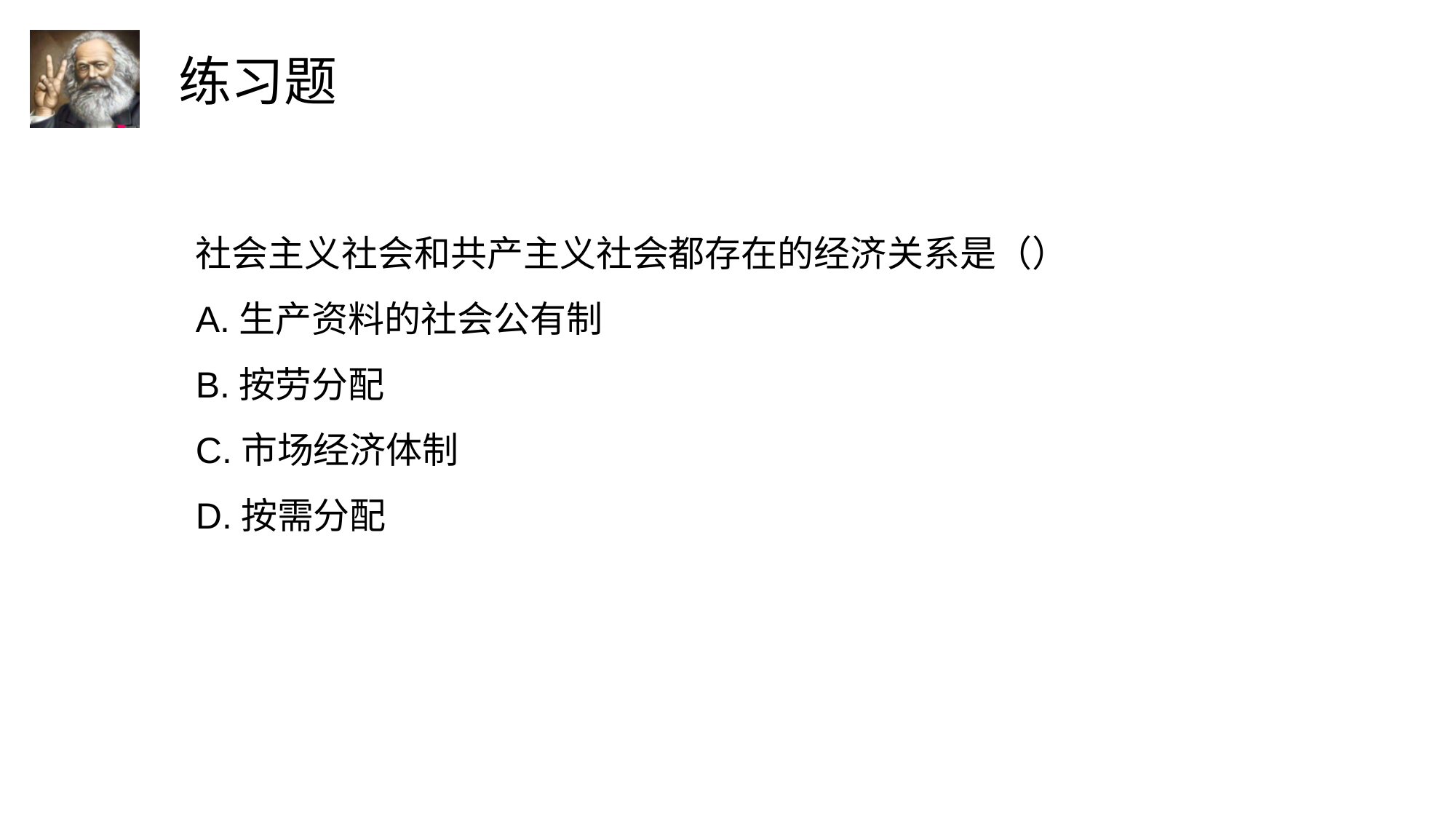

社会主义社会和共产主义社会都存在的经济关系是（）
A.生产资料的社会公有制
B.按劳分配
C.市场经济体制
D.按需分配